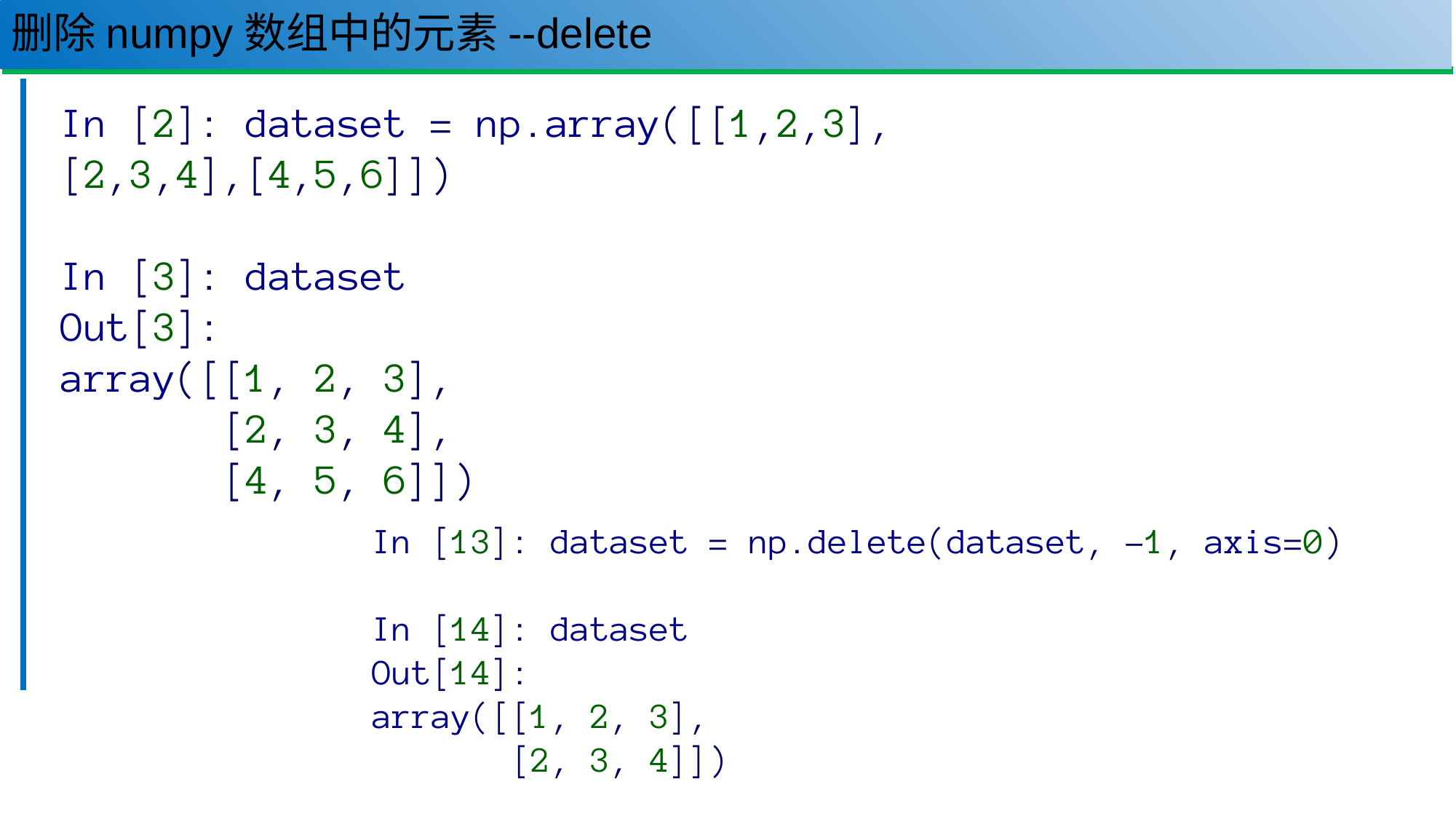

# 删除numpy数组中的元素--delete
86
In [2]: dataset = np.array([[1,2,3],[2,3,4],[4,5,6]])

In [3]: dataset
Out[3]:
array([[1, 2, 3],
       [2, 3, 4],
       [4, 5, 6]])
In [13]: dataset = np.delete(dataset, -1, axis=0)

In [14]: dataset
Out[14]:
array([[1, 2, 3],
       [2, 3, 4]])